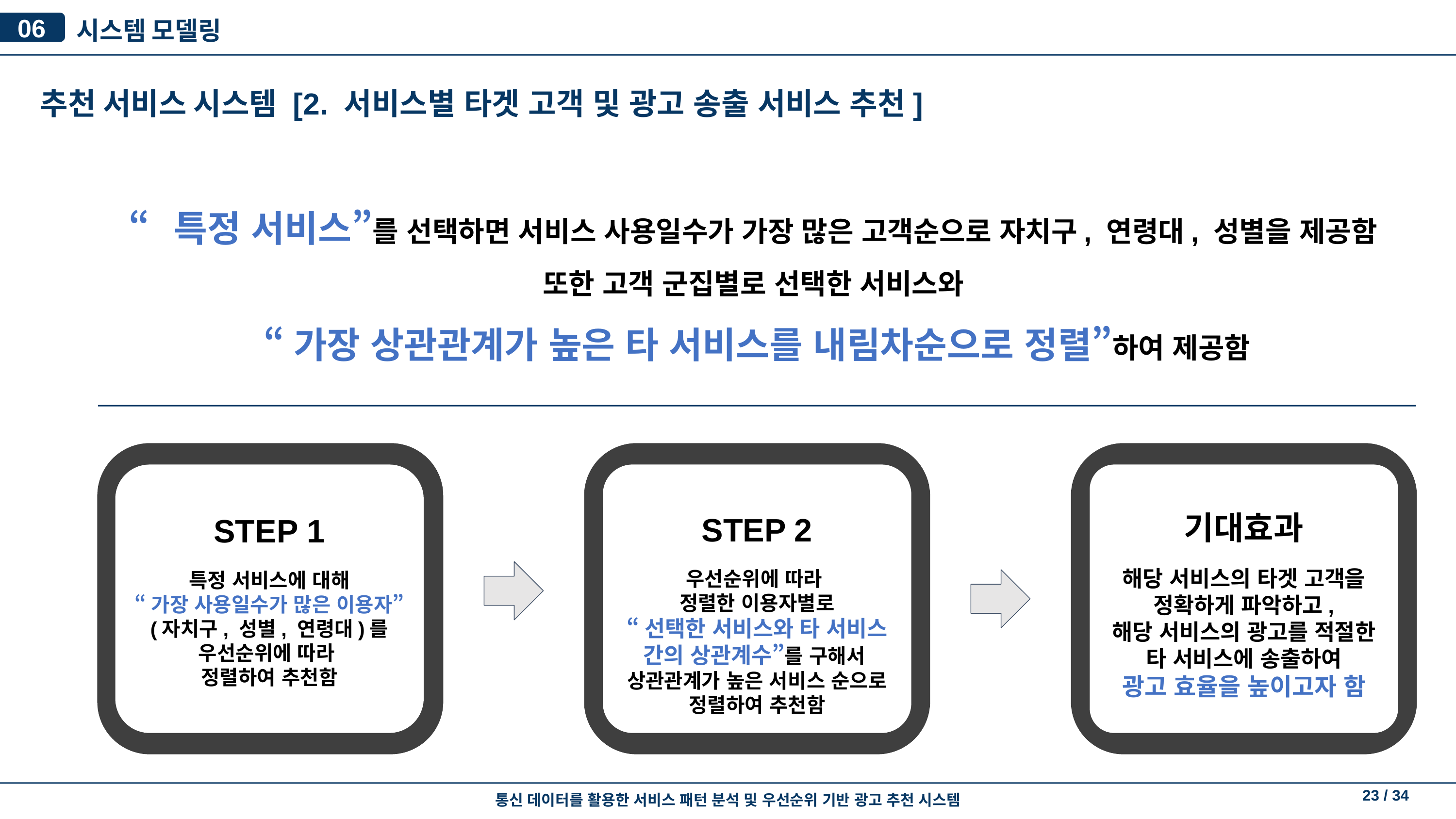

시스템 모델링
06

추천 서비스 시스템 [2. 서비스별 타겟 고객 및 광고 송출 서비스 추천]
“특정 서비스”를 선택하면 서비스 사용일수가 가장 많은 고객순으로 자치구, 연령대, 성별을 제공함
또한 고객 군집별로 선택한 서비스와
“가장 상관관계가 높은 타 서비스를 내림차순으로 정렬”하여 제공함

.

기대효과

해당 서비스의 타겟 고객을
정확하게 파악하고,
해당 서비스의 광고를 적절한 타 서비스에 송출하여
광고 효율을 높이고자 함

.

STEP 1

특정 서비스에 대해
“가장 사용일수가 많은 이용자”
(자치구, 성별, 연령대)를
우선순위에 따라
정렬하여 추천함

.

STEP 2

우선순위에 따라
정렬한 이용자별로
“선택한 서비스와 타 서비스 간의 상관계수”를 구해서
상관관계가 높은 서비스 순으로 정렬하여 추천함